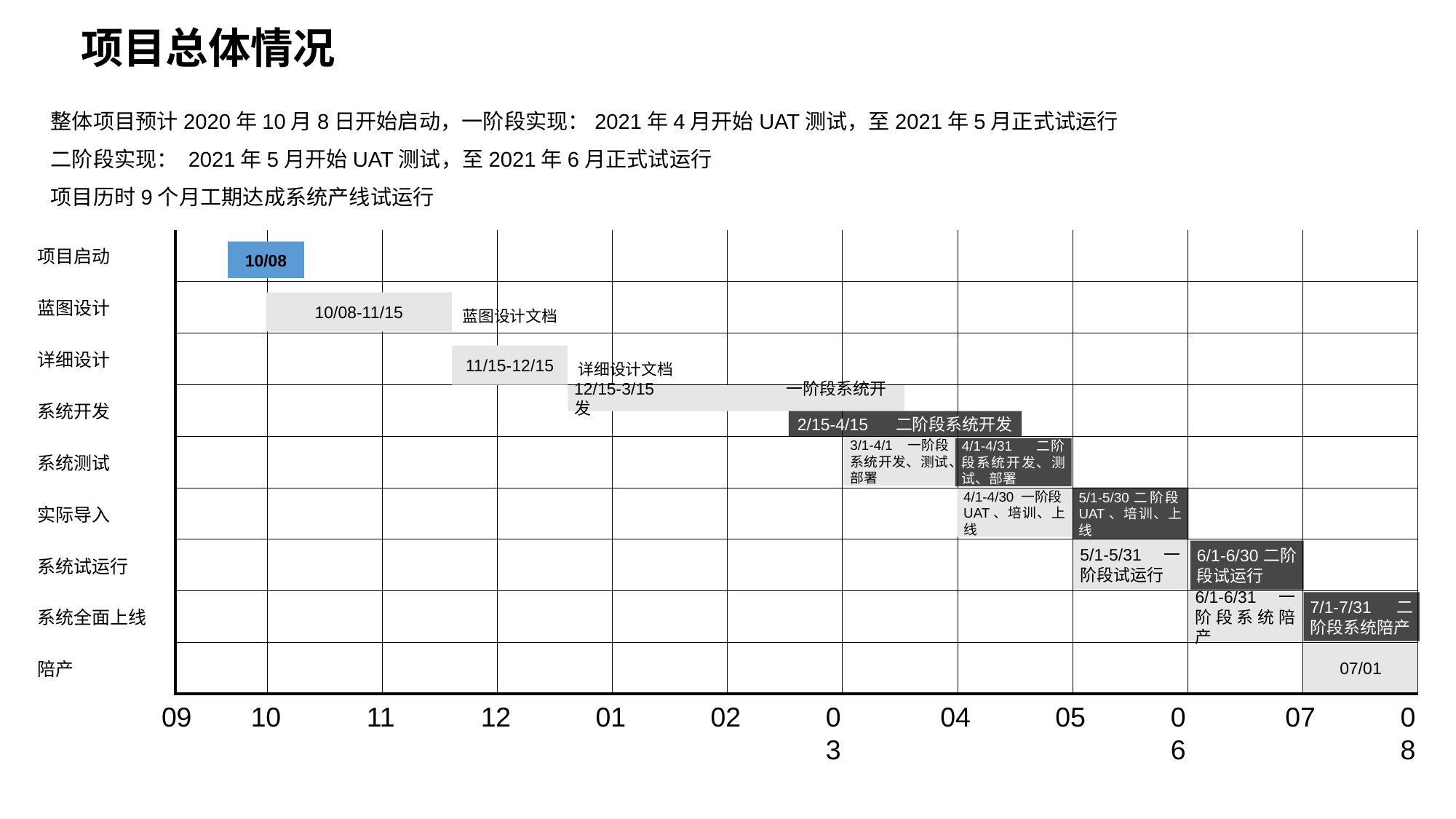

# 项目总体情况
整体项目预计2020年10月8日开始启动，一阶段实现：2021年4月开始UAT测试，至2021年5月正式试运行
二阶段实现： 2021年5月开始UAT测试，至2021年6月正式试运行
项目历时9个月工期达成系统产线试运行
| 项目启动 |  |  |  |  |  |  |  |  |  |  |  |
| --- | --- | --- | --- | --- | --- | --- | --- | --- | --- | --- | --- |
| 蓝图设计 |  |  |  |  |  |  |  |  |  |  |  |
| 详细设计 |  |  |  |  |  |  |  |  |  |  |  |
| 系统开发 |  |  |  |  |  |  |  |  |  |  |  |
| 系统测试 |  |  |  |  |  |  |  |  |  |  |  |
| 实际导入 |  |  |  |  |  |  |  |  |  |  |  |
| 系统试运行 |  |  |  |  |  |  |  |  |  |  |  |
| 系统全面上线 |  |  |  |  |  |  |  |  |  |  |  |
| 陪产 |  |  |  |  |  |  |  |  |  |  |  |
10/08
10/08-11/15
蓝图设计文档
11/15-12/15
详细设计文档
12/15-3/15                           一阶段系统开发
2/15-4/15     二阶段系统开发
3/1-4/1   一阶段系统开发、测试、部署
4/1-4/31    二阶段系统开发、测试、部署
5/1-5/30二阶段UAT、培训、上线
4/1-4/30 一阶段UAT、培训、上线
5/1-5/31  一阶段试运行
6/1-6/30二阶段试运行
7/1-7/31 二阶段系统陪产
6/1-6/31  一阶段系统陪产
07/01
09
10
11
12
01
02
03
04
05
06
07
08